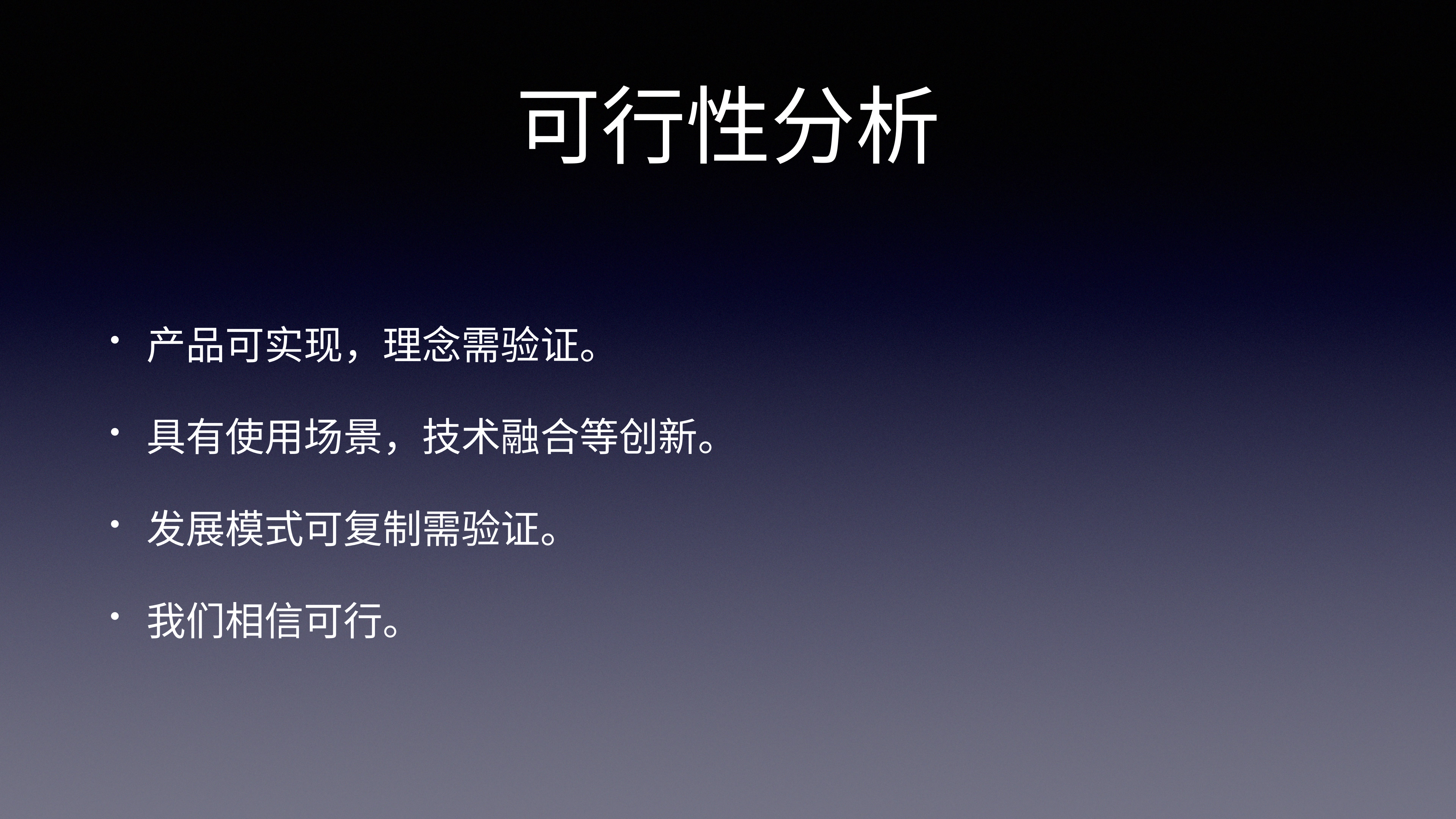

# 可行性分析
产品可实现，理念需验证。
具有使用场景，技术融合等创新。
发展模式可复制需验证。
我们相信可行。